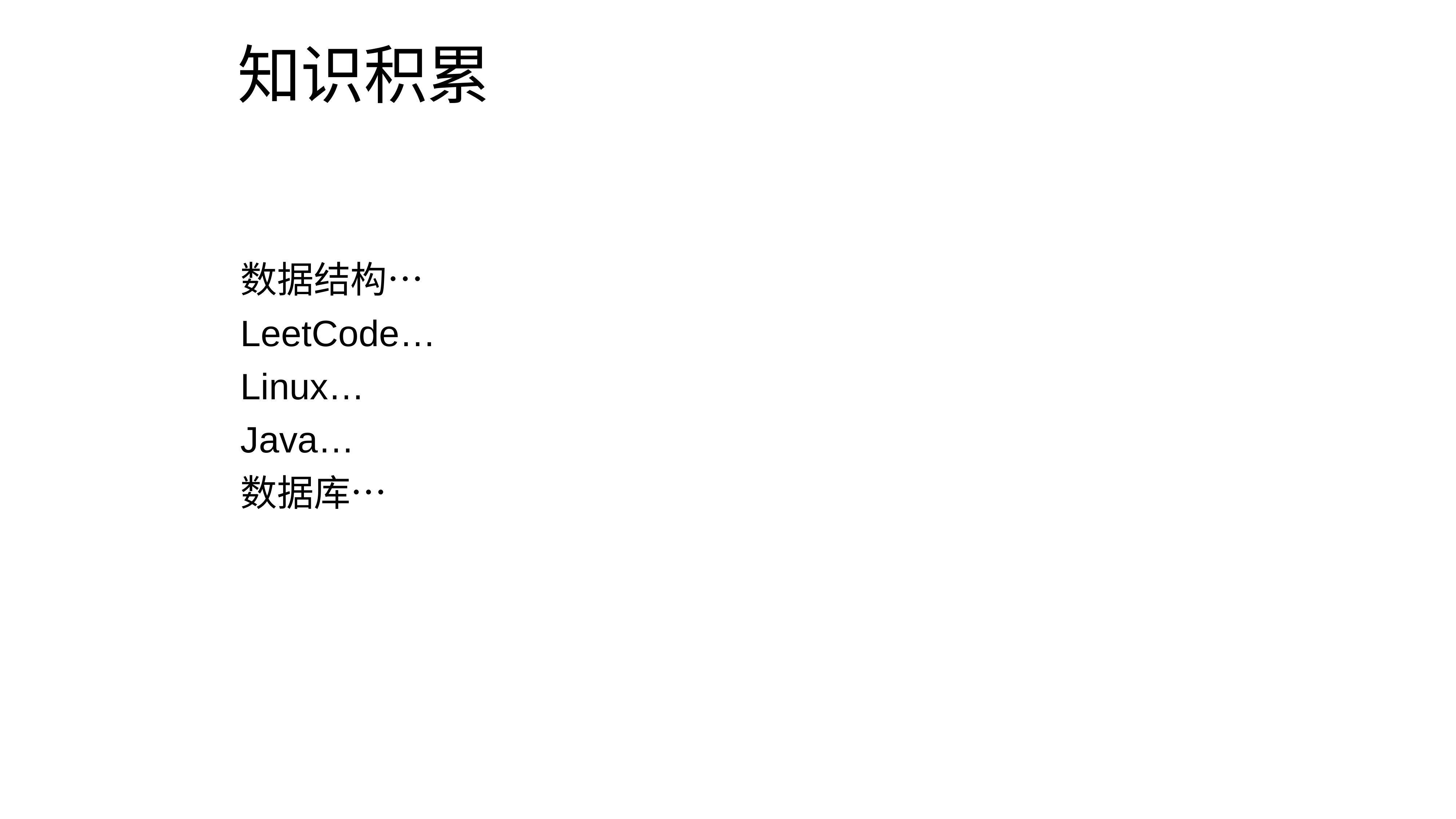

# 知识积累
数据结构…
LeetCode…
Linux…
Java…
数据库…